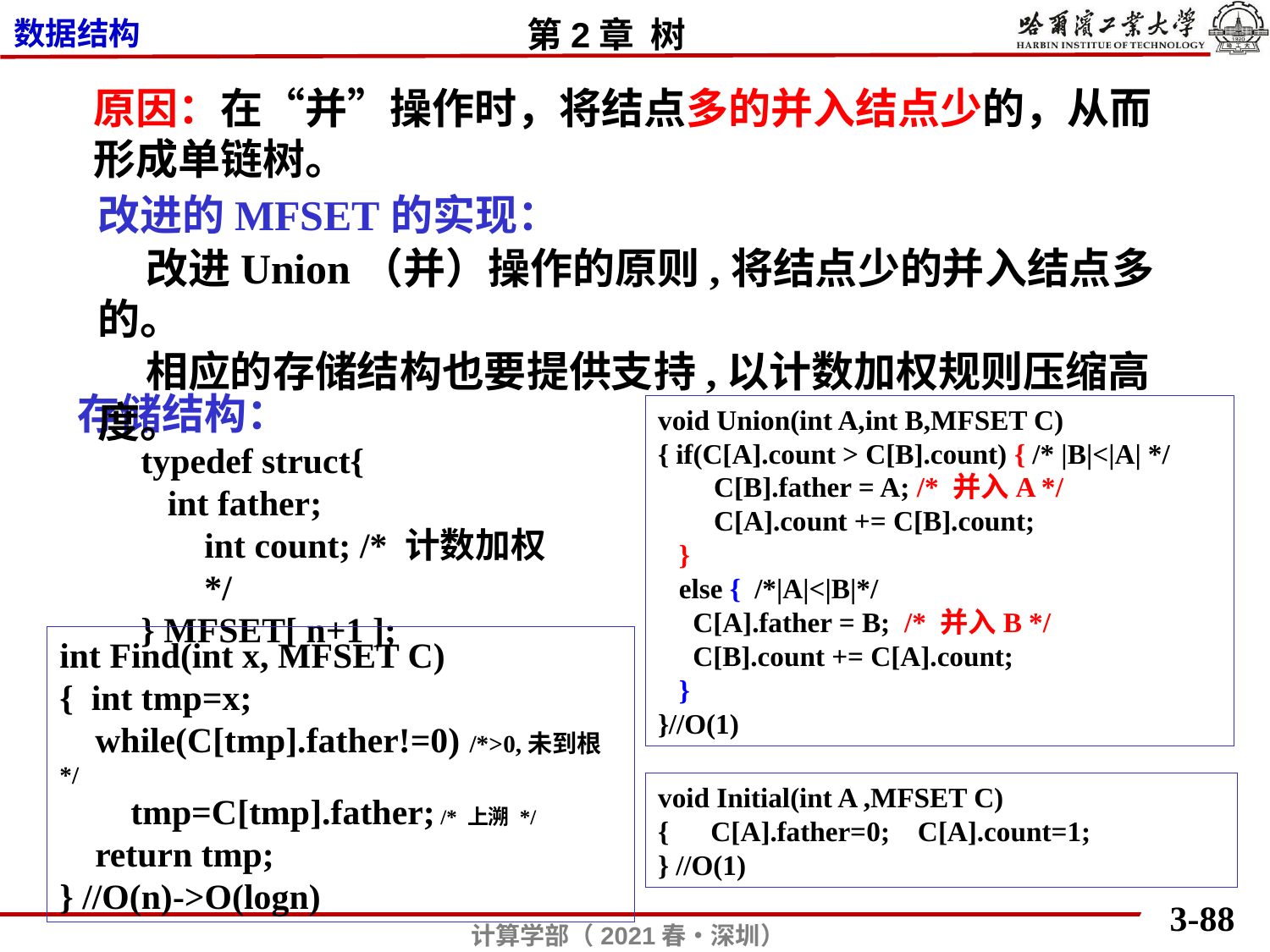

原因：在“并”操作时，将结点多的并入结点少的，从而形成单链树。
改进的MFSET的实现：
    改进Union（并）操作的原则,将结点少的并入结点多的。
    相应的存储结构也要提供支持,以计数加权规则压缩高度。
存储结构：
typedef struct{
   int father;
int count; /* 计数加权 */
} MFSET[ n+1 ];
void Union(int A,int B,MFSET C)
{ if(C[A].count > C[B].count) { /* |B|<|A| */
        C[B].father = A; /* 并入A */
        C[A].count += C[B].count;
   }
   else {  /*|A|<|B|*/
     C[A].father = B;  /* 并入B */
     C[B].count += C[A].count;
   }
}//O(1)
int Find(int x, MFSET C)
{  int tmp=x;
    while(C[tmp].father!=0) /*>0,未到根 */
        tmp=C[tmp].father; /* 上溯 */
    return tmp;
} //O(n)->O(logn)
void Initial(int A ,MFSET C)
{      C[A].father=0;    C[A].count=1;
} //O(1)